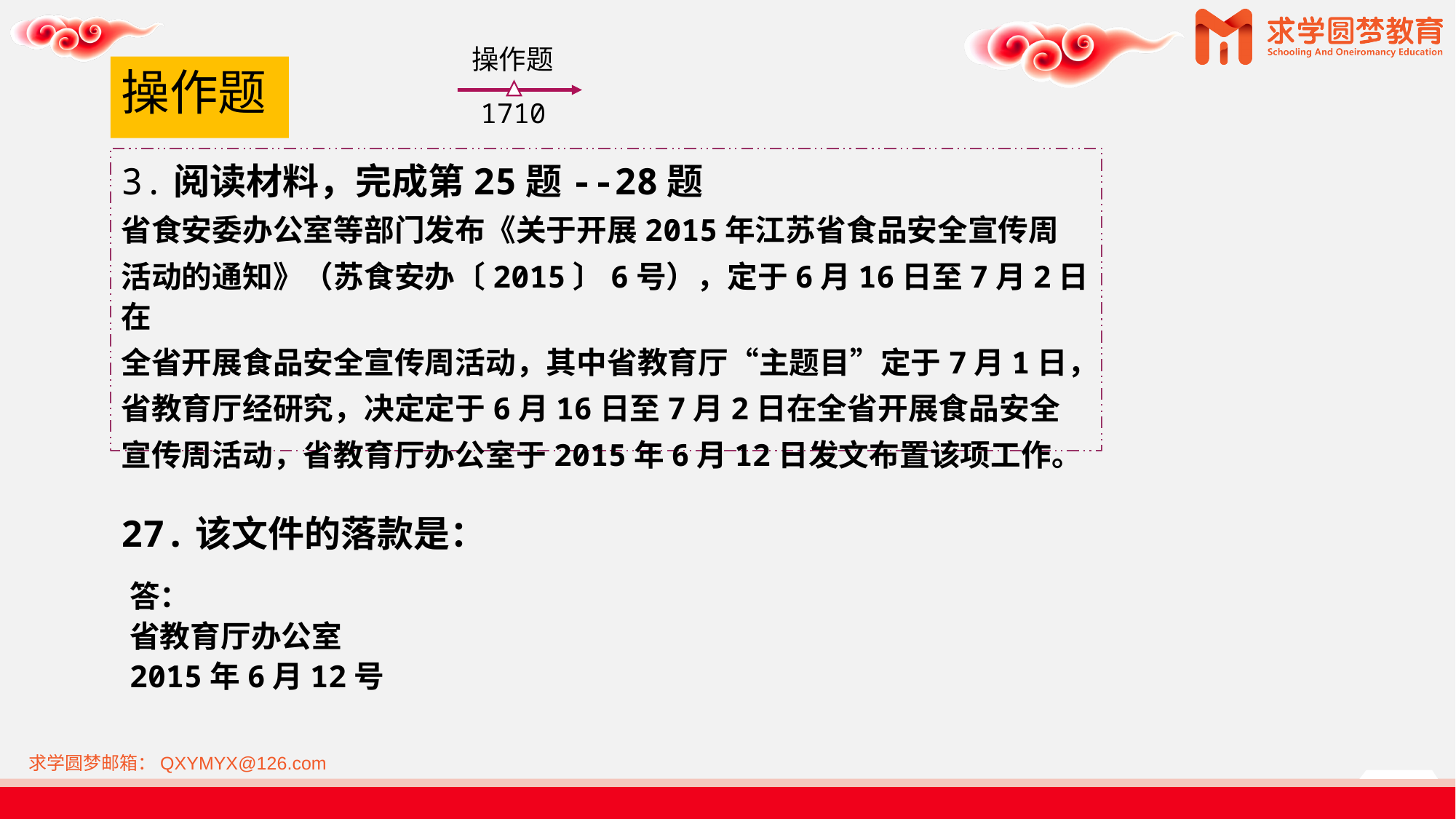

操作题

1710
# 操作题
3.阅读材料，完成第25题--28题
省食安委办公室等部门发布《关于开展2015年江苏省食品安全宣传周
活动的通知》（苏食安办〔2015〕6号），定于6月16日至7月2日在
全省开展食品安全宣传周活动，其中省教育厅“主题目”定于7月1日，
省教育厅经研究，决定定于6月16日至7月2日在全省开展食品安全
宣传周活动，省教育厅办公室于2015年6月12日发文布置该项工作。
27.该文件的落款是：
答：
省教育厅办公室
2015年6月12号